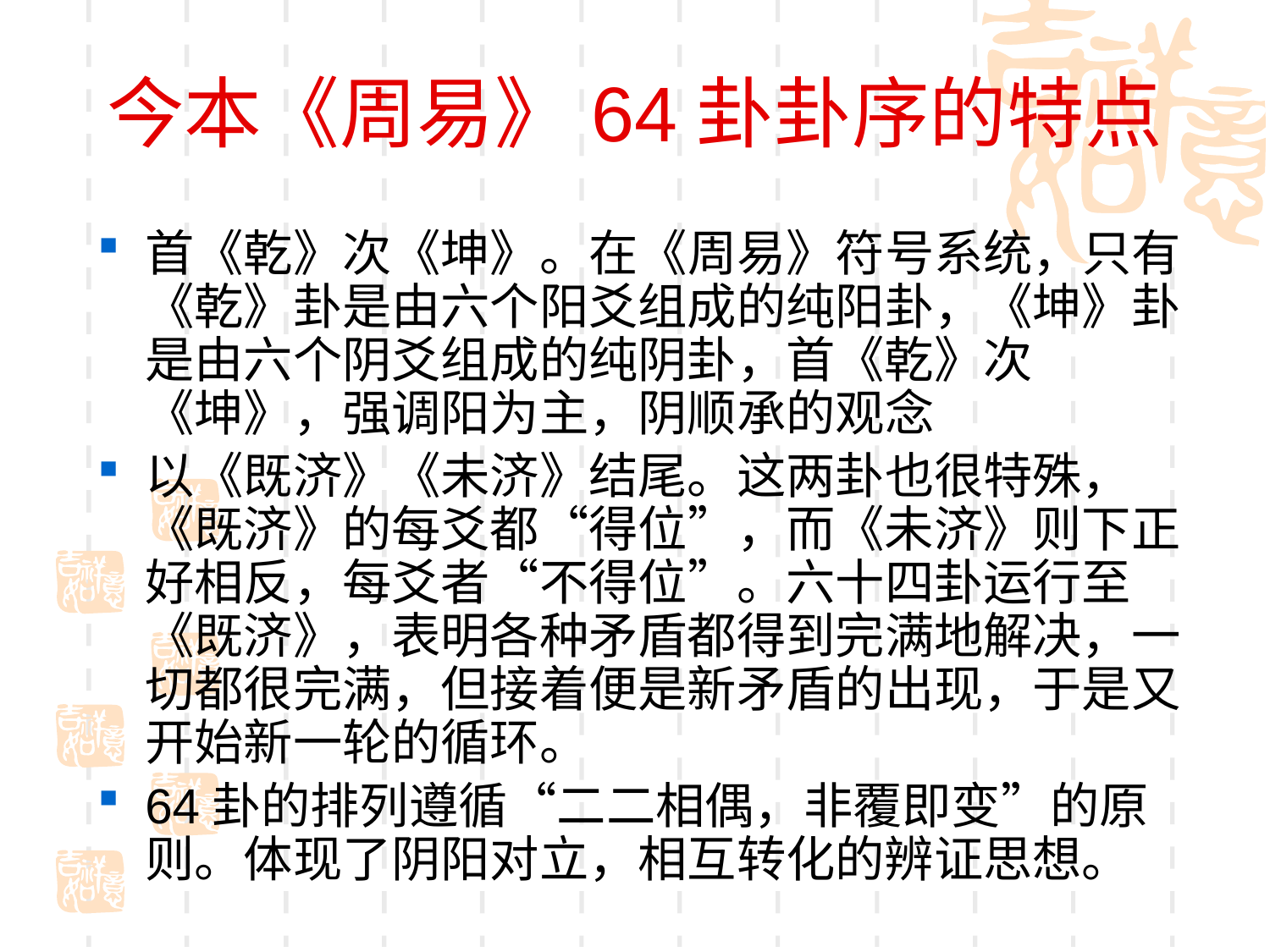

# 今本《周易》64卦卦序的特点
首《乾》次《坤》。在《周易》符号系统，只有《乾》卦是由六个阳爻组成的纯阳卦，《坤》卦是由六个阴爻组成的纯阴卦，首《乾》次《坤》，强调阳为主，阴顺承的观念
以《既济》《未济》结尾。这两卦也很特殊，《既济》的每爻都“得位”，而《未济》则下正好相反，每爻者“不得位”。六十四卦运行至《既济》，表明各种矛盾都得到完满地解决，一切都很完满，但接着便是新矛盾的出现，于是又开始新一轮的循环。
64卦的排列遵循“二二相偶，非覆即变”的原则。体现了阴阳对立，相互转化的辨证思想。